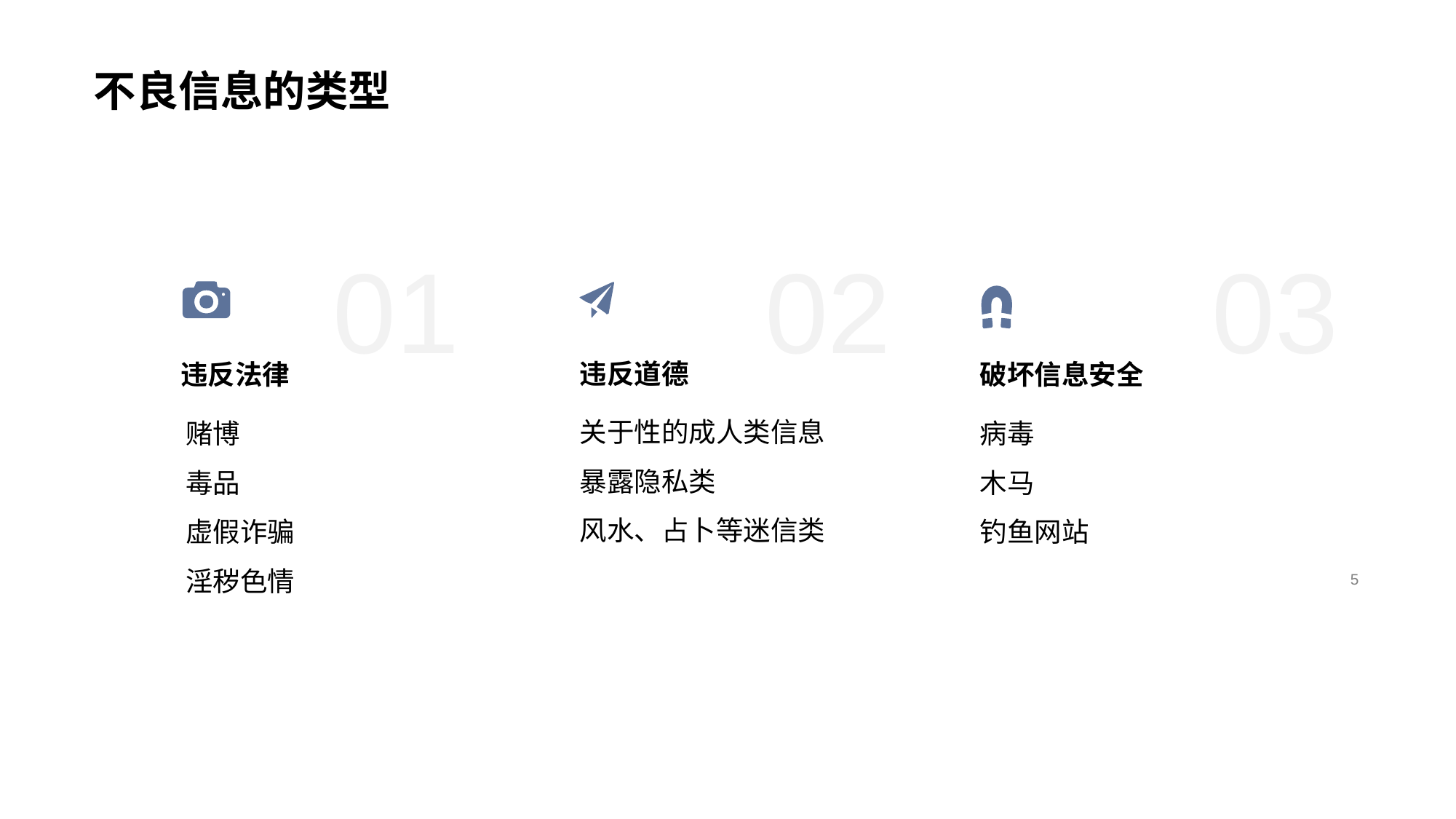

# 不良信息的类型
01

违反法律
赌博
毒品
虚假诈骗
淫秽色情
02

违反道德
关于性的成人类信息
暴露隐私类
风水、占卜等迷信类
03

破坏信息安全
病毒
木马
钓鱼网站

5